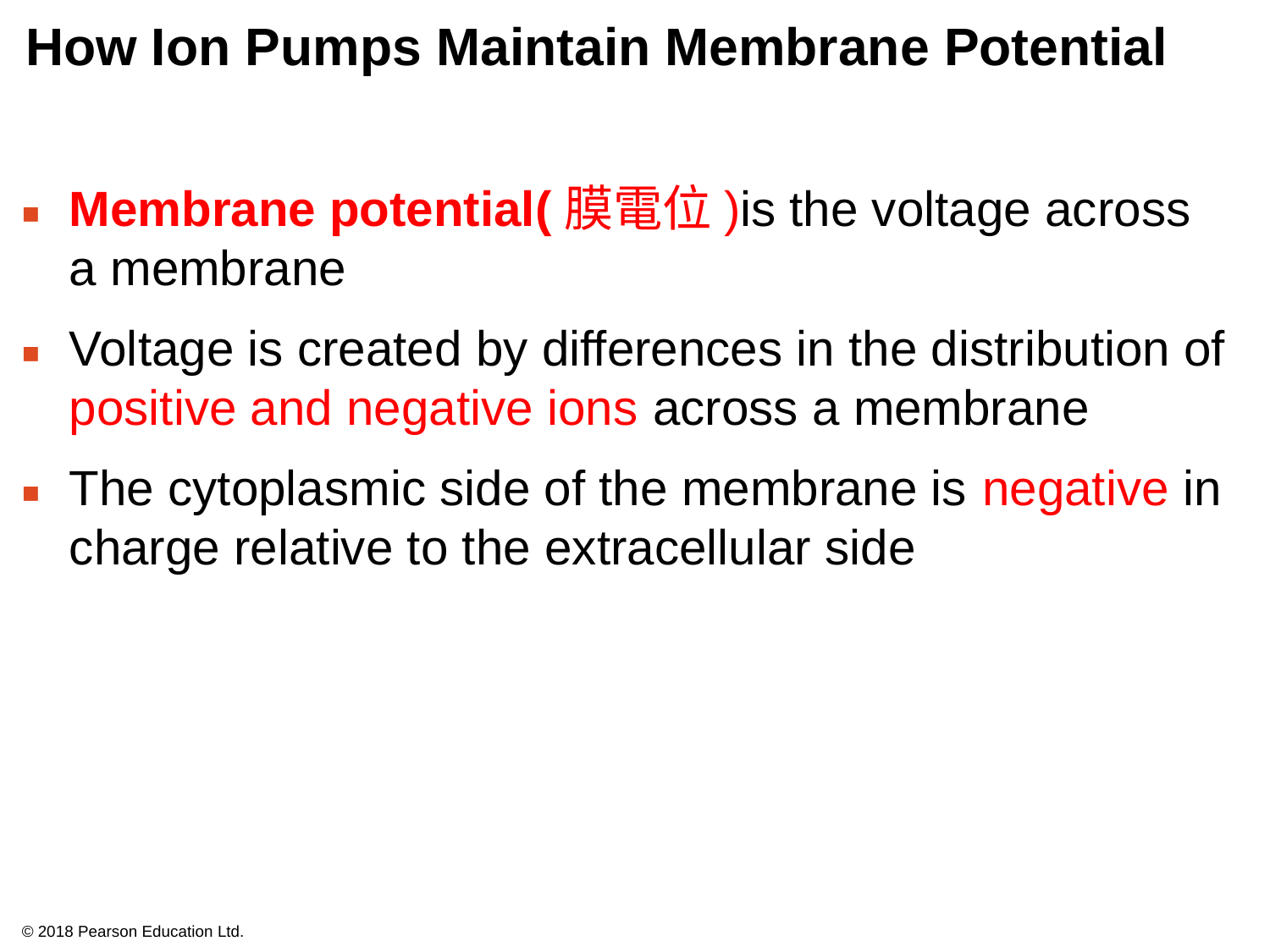

# How Ion Pumps Maintain Membrane Potential
Membrane potential(膜電位)is the voltage across a membrane
Voltage is created by differences in the distribution of positive and negative ions across a membrane
The cytoplasmic side of the membrane is negative in charge relative to the extracellular side
© 2018 Pearson Education Ltd.